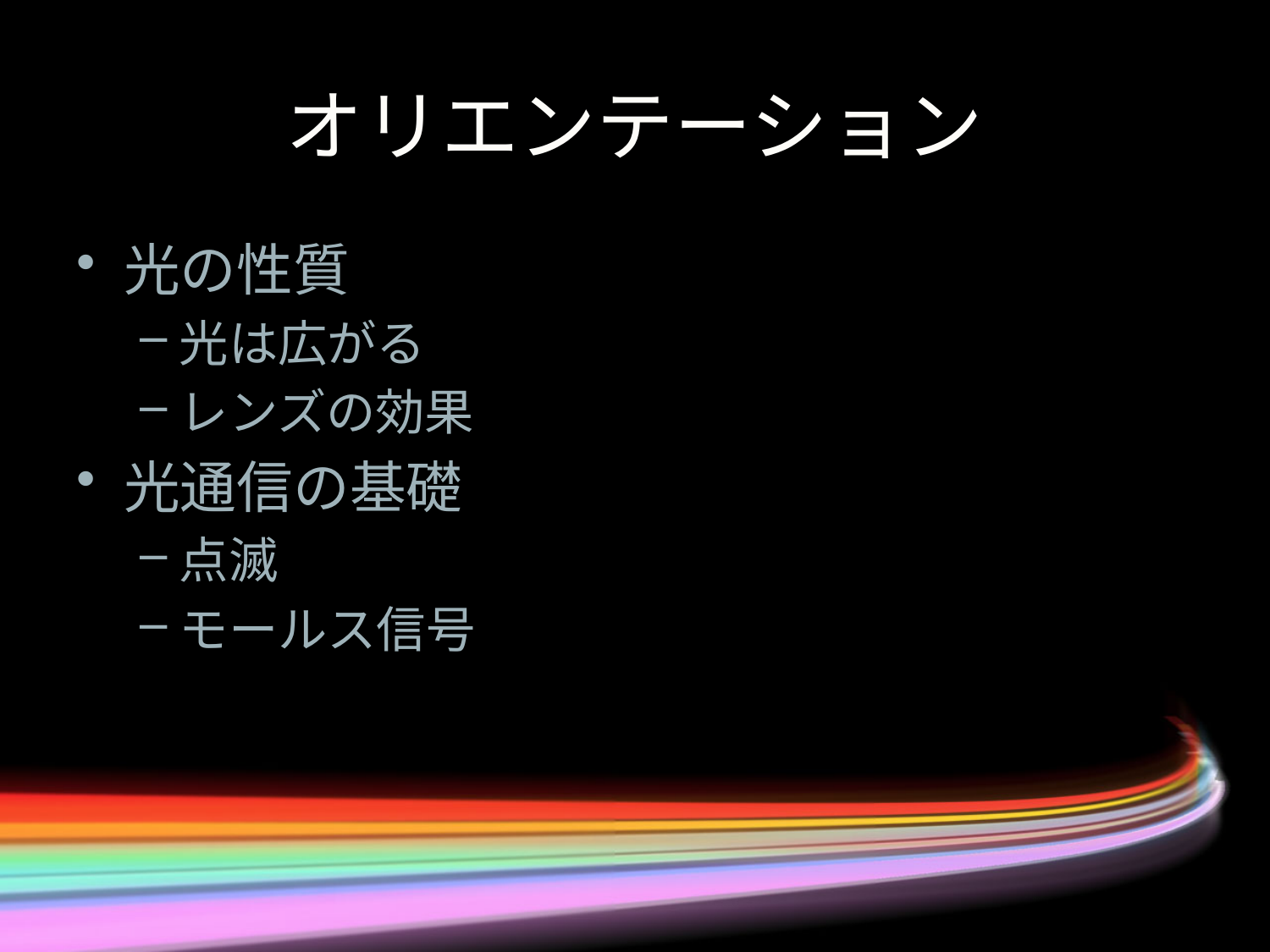

# オリエンテーション
光の性質
光は広がる
レンズの効果
光通信の基礎
点滅
モールス信号